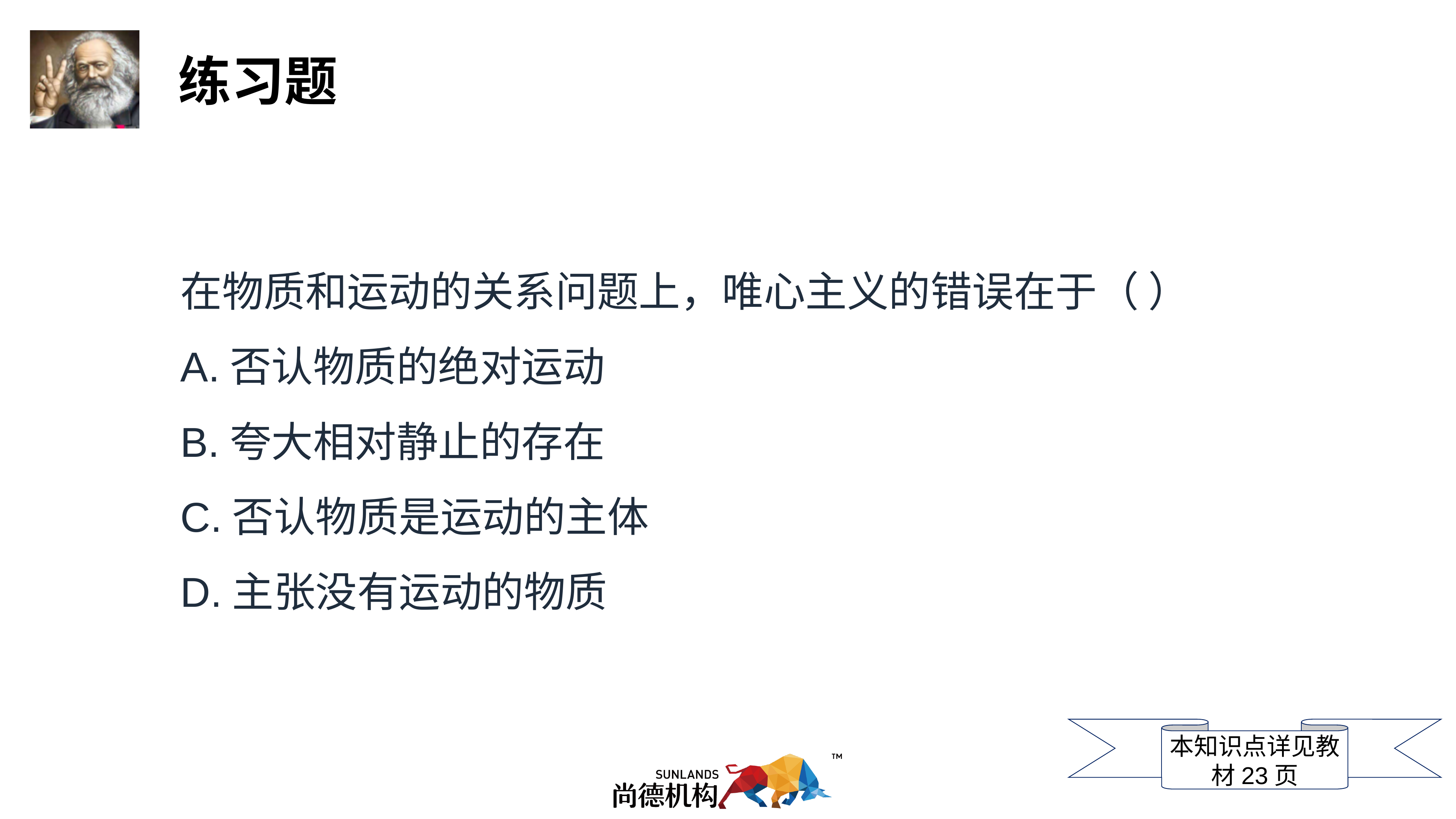

在物质和运动的关系问题上，唯心主义的错误在于（ ）
A.否认物质的绝对运动
B.夸大相对静止的存在
C.否认物质是运动的主体
D.主张没有运动的物质
本知识点详见教材23页